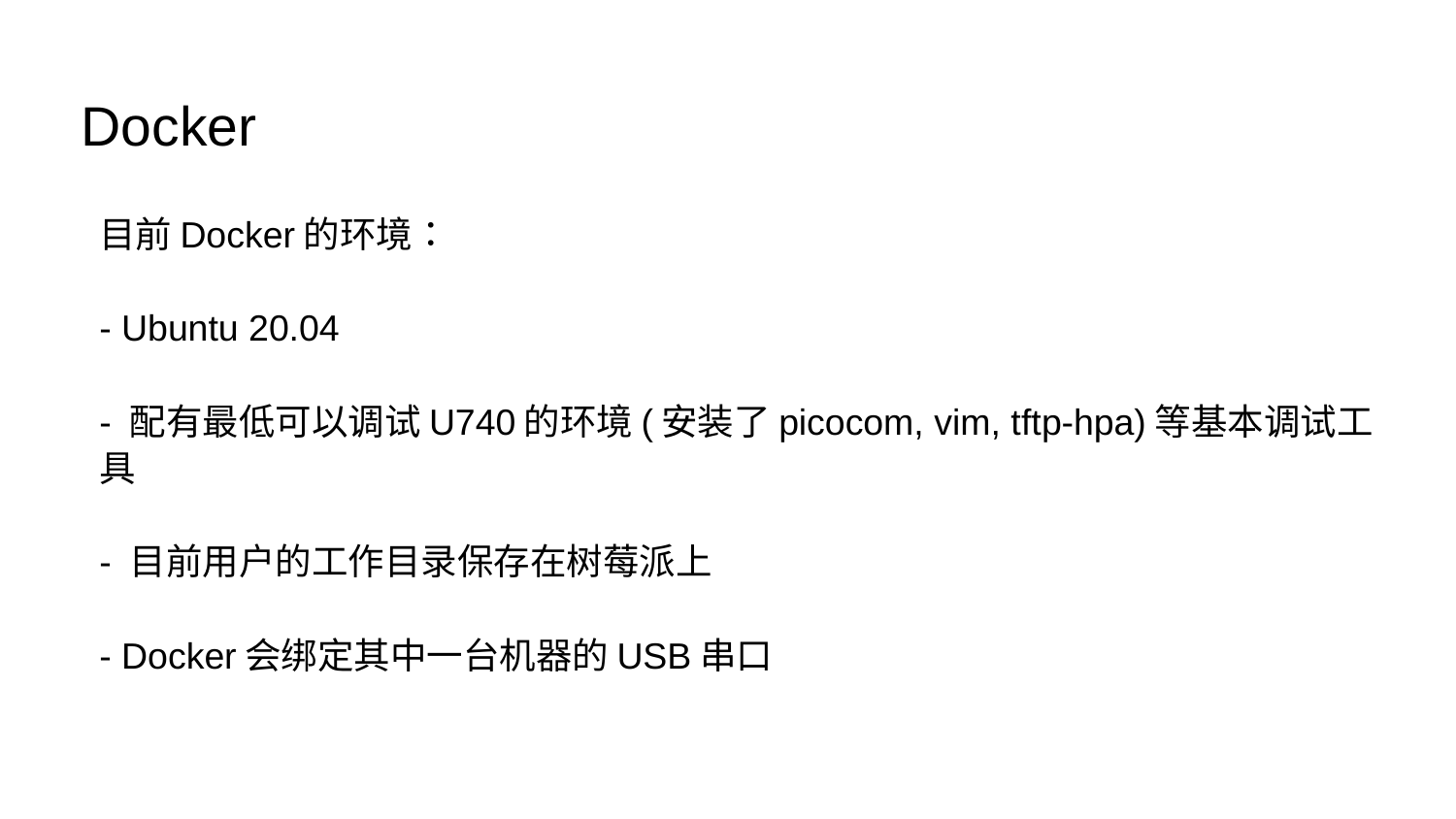

# Docker
目前Docker的环境：

- Ubuntu 20.04

- 配有最低可以调试U740的环境(安装了picocom, vim, tftp-hpa)等基本调试工具

- 目前用户的工作目录保存在树莓派上

- Docker会绑定其中一台机器的USB串口